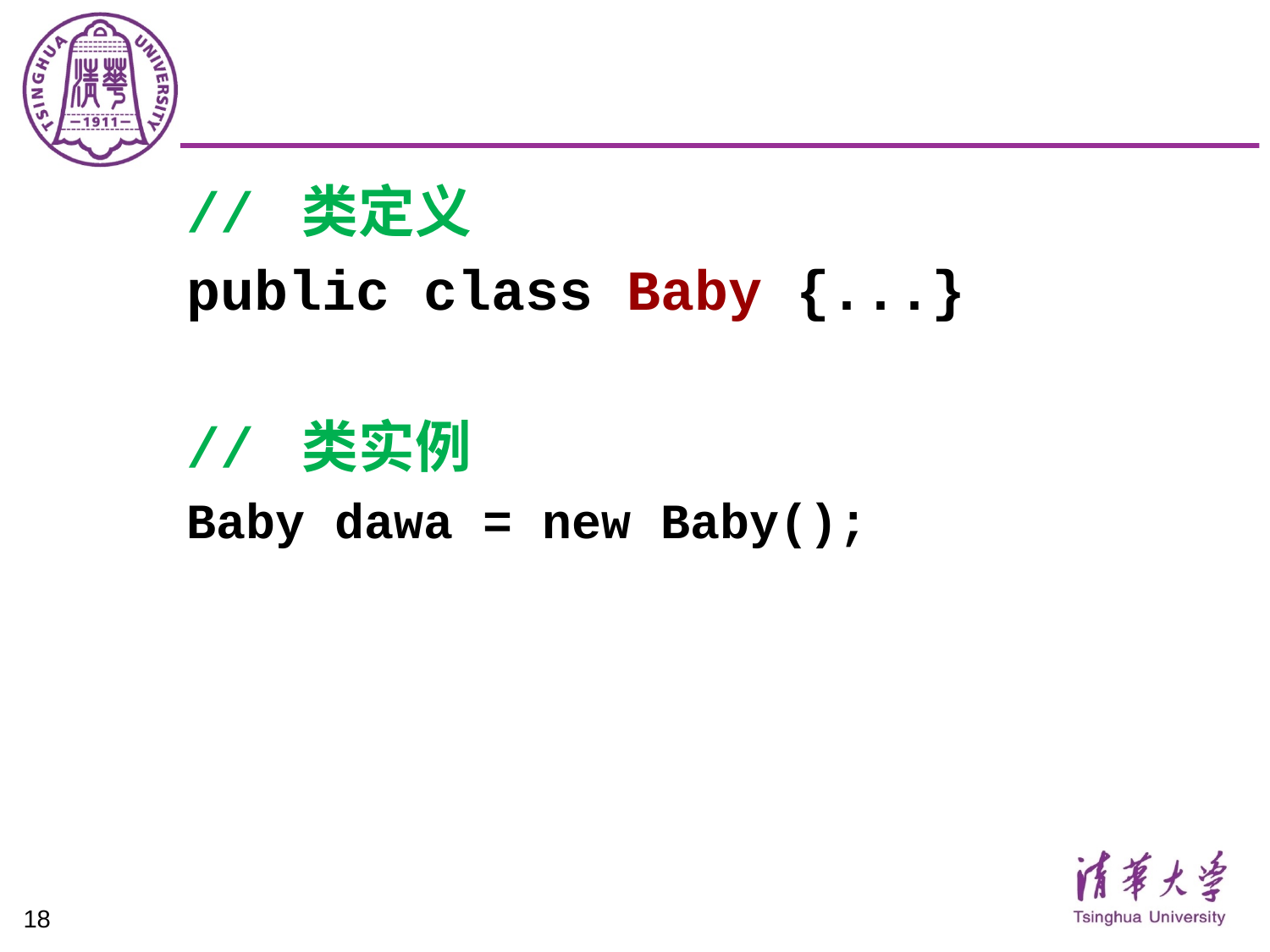

// 类定义
public class Baby {...}

// 类实例
Baby dawa = new Baby();
18